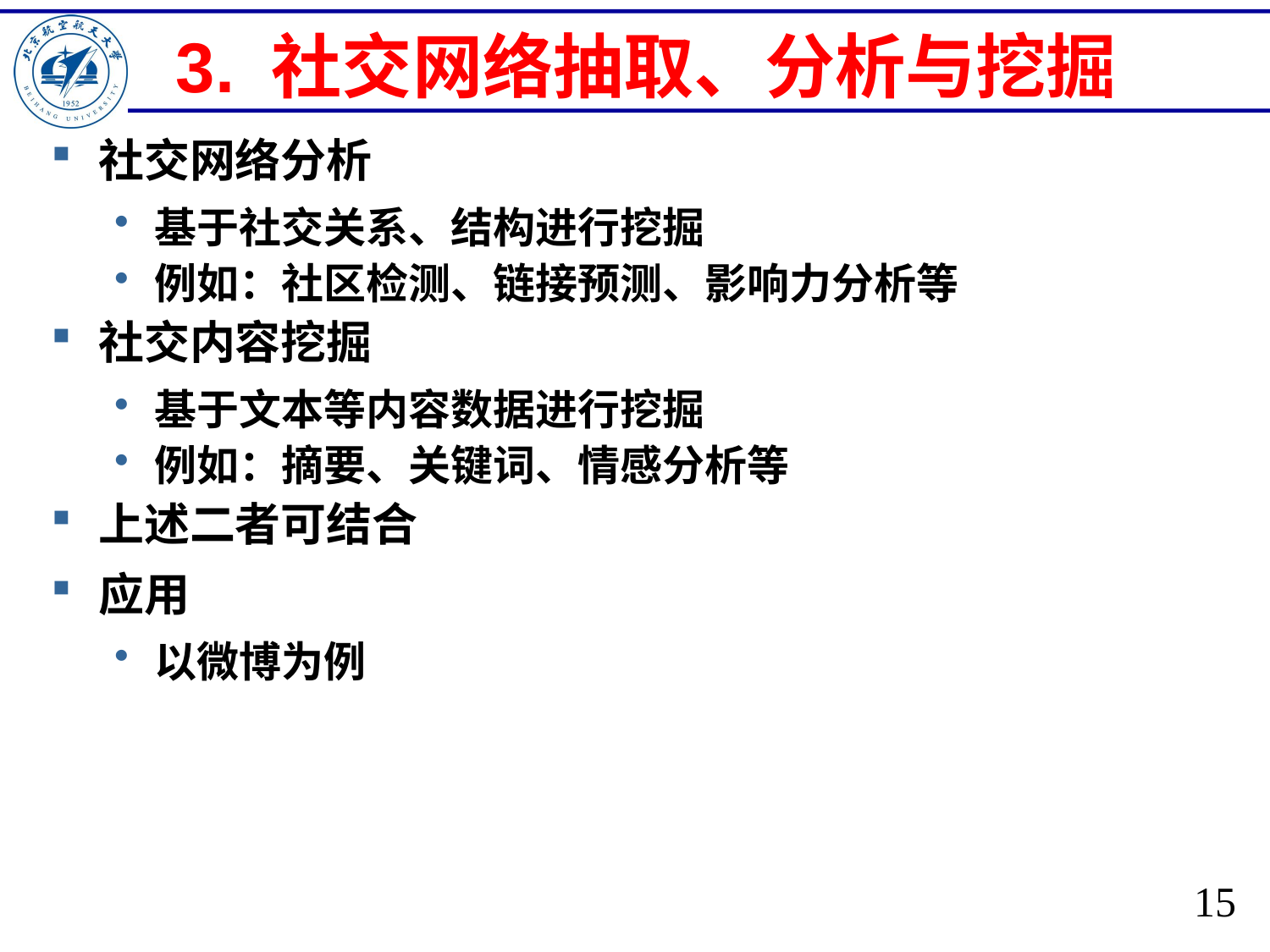

# 3. 社交网络抽取、分析与挖掘
社交网络分析
基于社交关系、结构进行挖掘
例如：社区检测、链接预测、影响力分析等
社交内容挖掘
基于文本等内容数据进行挖掘
例如：摘要、关键词、情感分析等
上述二者可结合
应用
以微博为例